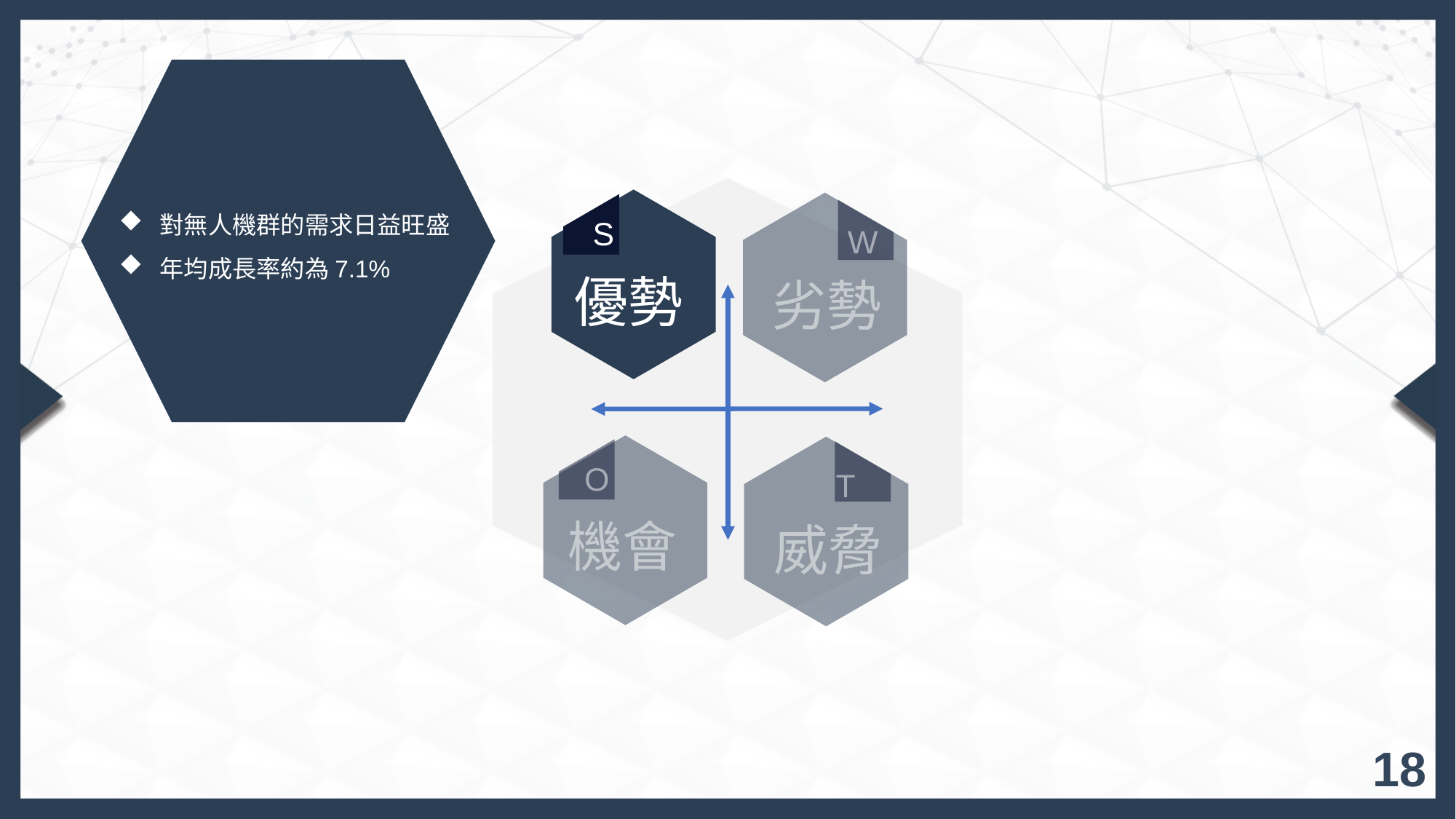

對無人機群的需求日益旺盛
年均成長率約為7.1%

W
劣勢

S
優勢

O
T
機會
威脅
18